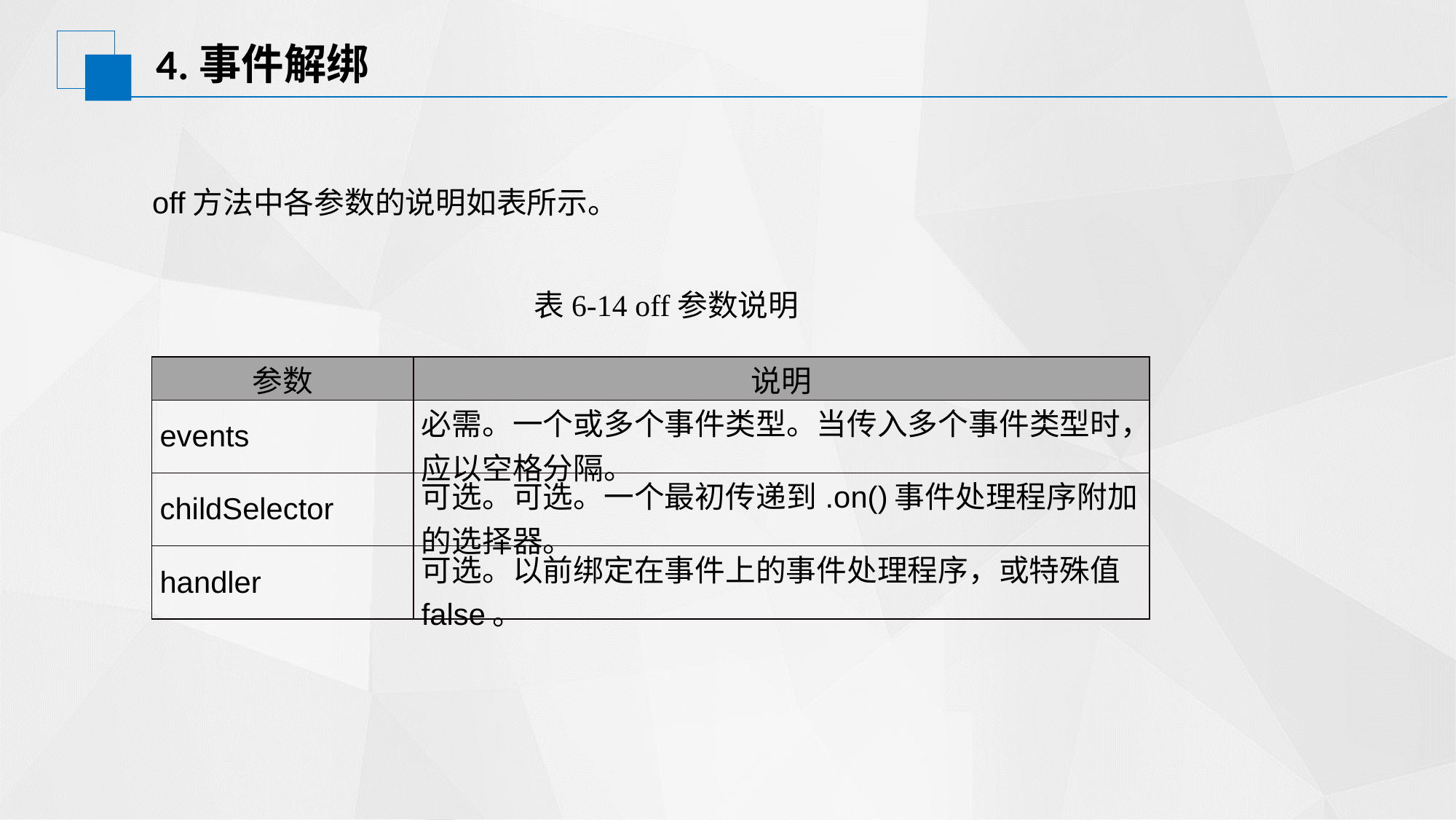

# 4.事件解绑
off方法中各参数的说明如表所示。
表6-14 off参数说明
| 参数 | 说明 |
| --- | --- |
| events | 必需。一个或多个事件类型。当传入多个事件类型时，应以空格分隔。 |
| childSelector | 可选。可选。一个最初传递到.on()事件处理程序附加的选择器。 |
| handler | 可选。以前绑定在事件上的事件处理程序，或特殊值false。 |